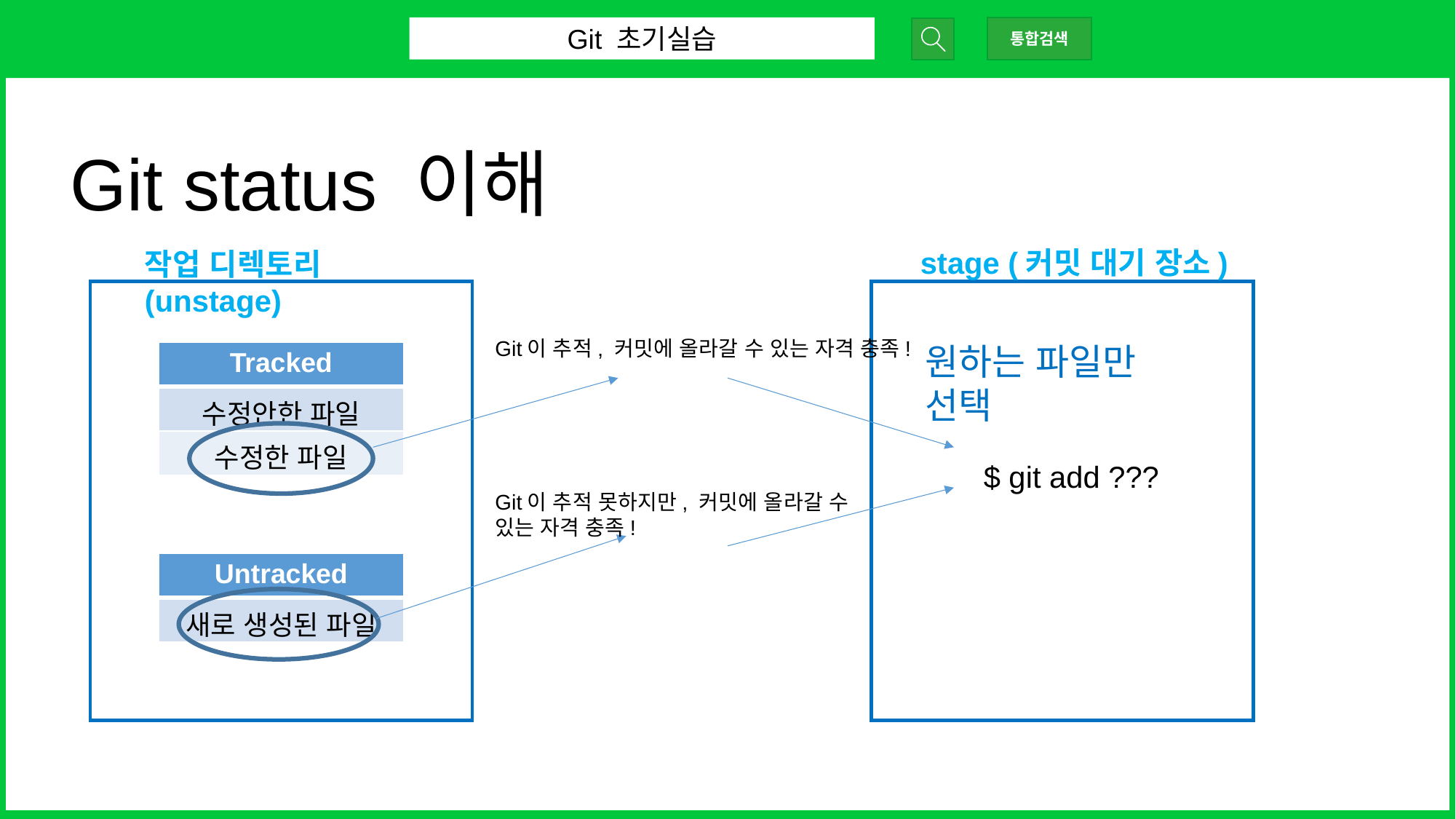

Git 초기실습
통합검색

Git status 이해
stage (커밋 대기 장소)
작업 디렉토리(unstage)

Git이 추적, 커밋에 올라갈 수 있는 자격 충족!
원하는 파일만 선택
| Tracked |
| --- |
| 수정안한 파일 |
| 수정한 파일 |

$ git add ???
Git이 추적 못하지만, 커밋에 올라갈 수 있는 자격 충족!
| Untracked |
| --- |
| 새로 생성된 파일 |